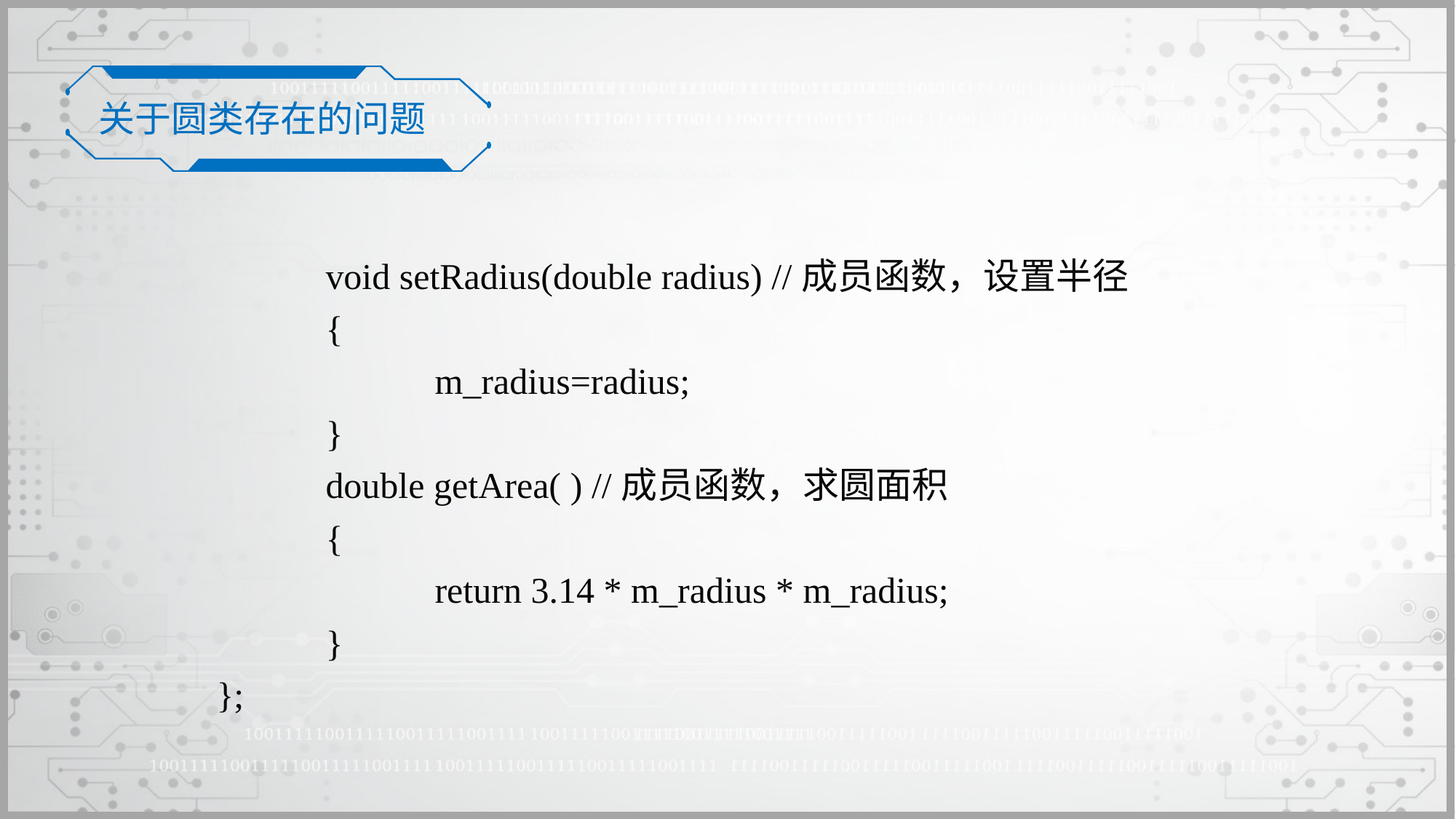

关于圆类存在的问题

	void setRadius(double radius) //成员函数，设置半径
	{
		m_radius=radius;
	}
	double getArea( ) //成员函数，求圆面积
	{
		return 3.14 * m_radius * m_radius;
	}
};